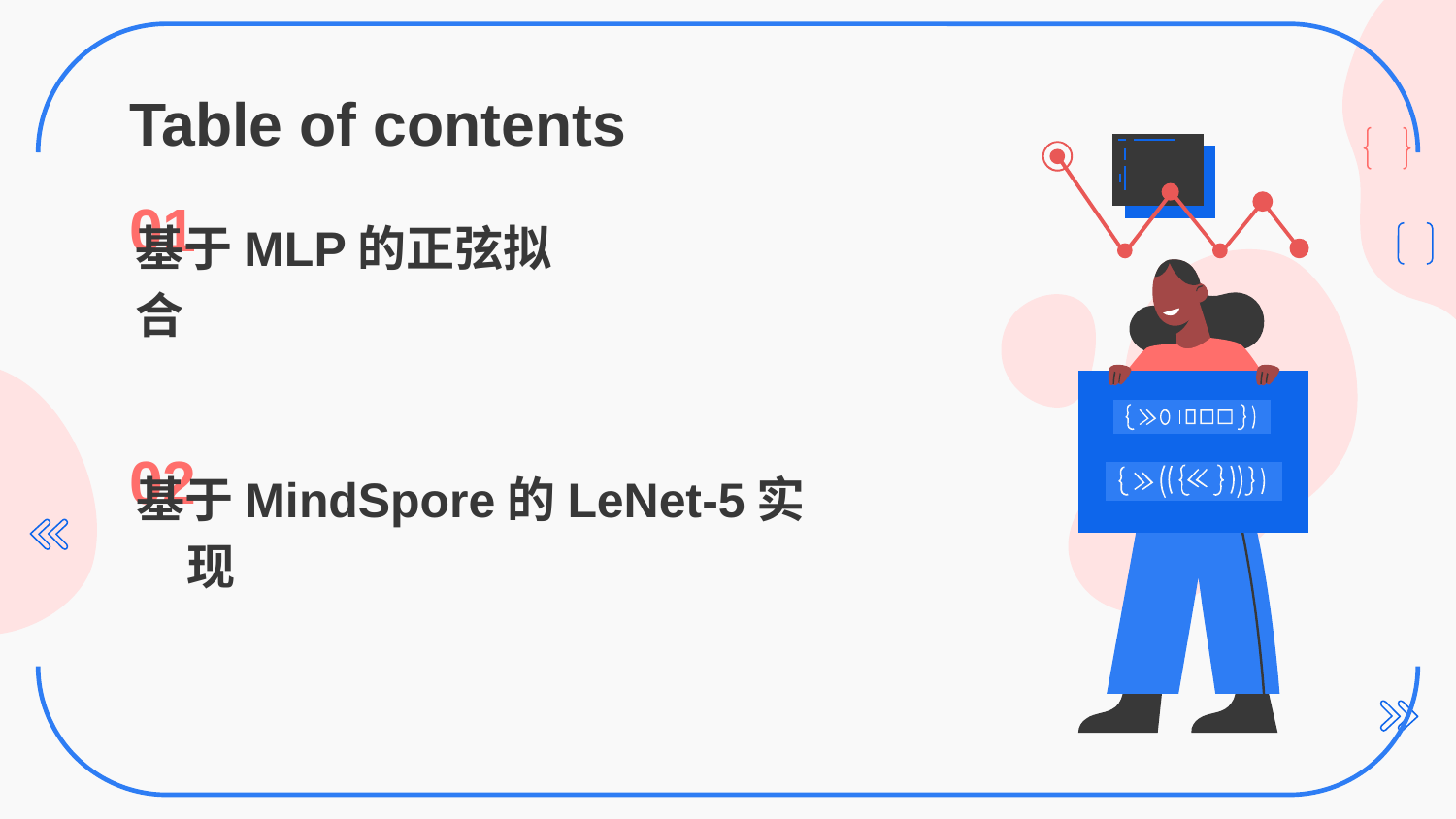

# Table of contents

01
基于MLP的正弦拟合
02

基于MindSpore的LeNet-5实现